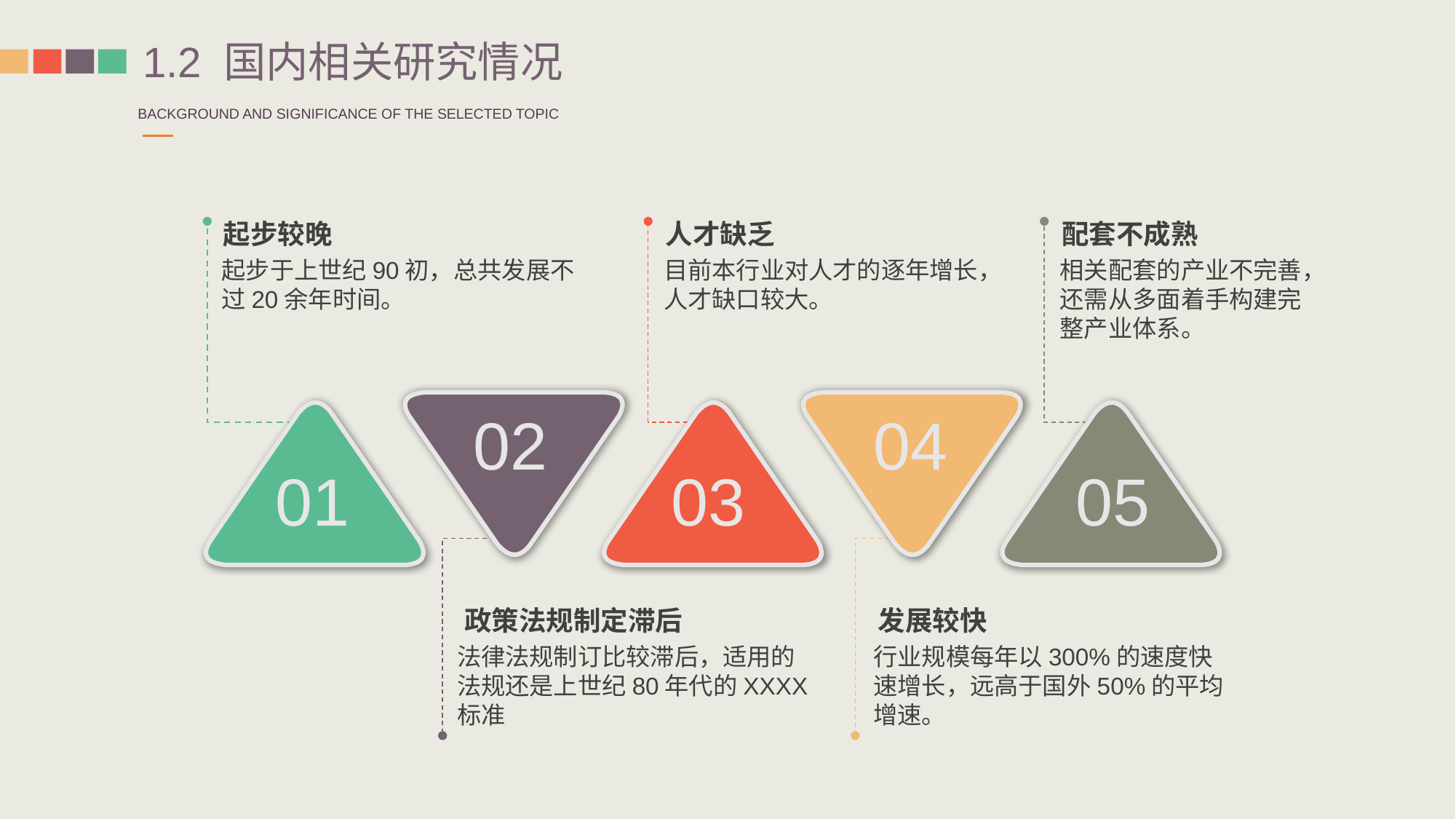

1.2 国内相关研究情况

BACKGROUND AND SIGNIFICANCE OF THE SELECTED TOPIC

起步较晚
起步于上世纪90初，总共发展不过20余年时间。
人才缺乏
目前本行业对人才的逐年增长，人才缺口较大。
配套不成熟
相关配套的产业不完善，还需从多面着手构建完整产业体系。

02

04

01

03

05

政策法规制定滞后
法律法规制订比较滞后，适用的法规还是上世纪80年代的XXXX标准
发展较快
行业规模每年以300%的速度快速增长，远高于国外50%的平均增速。